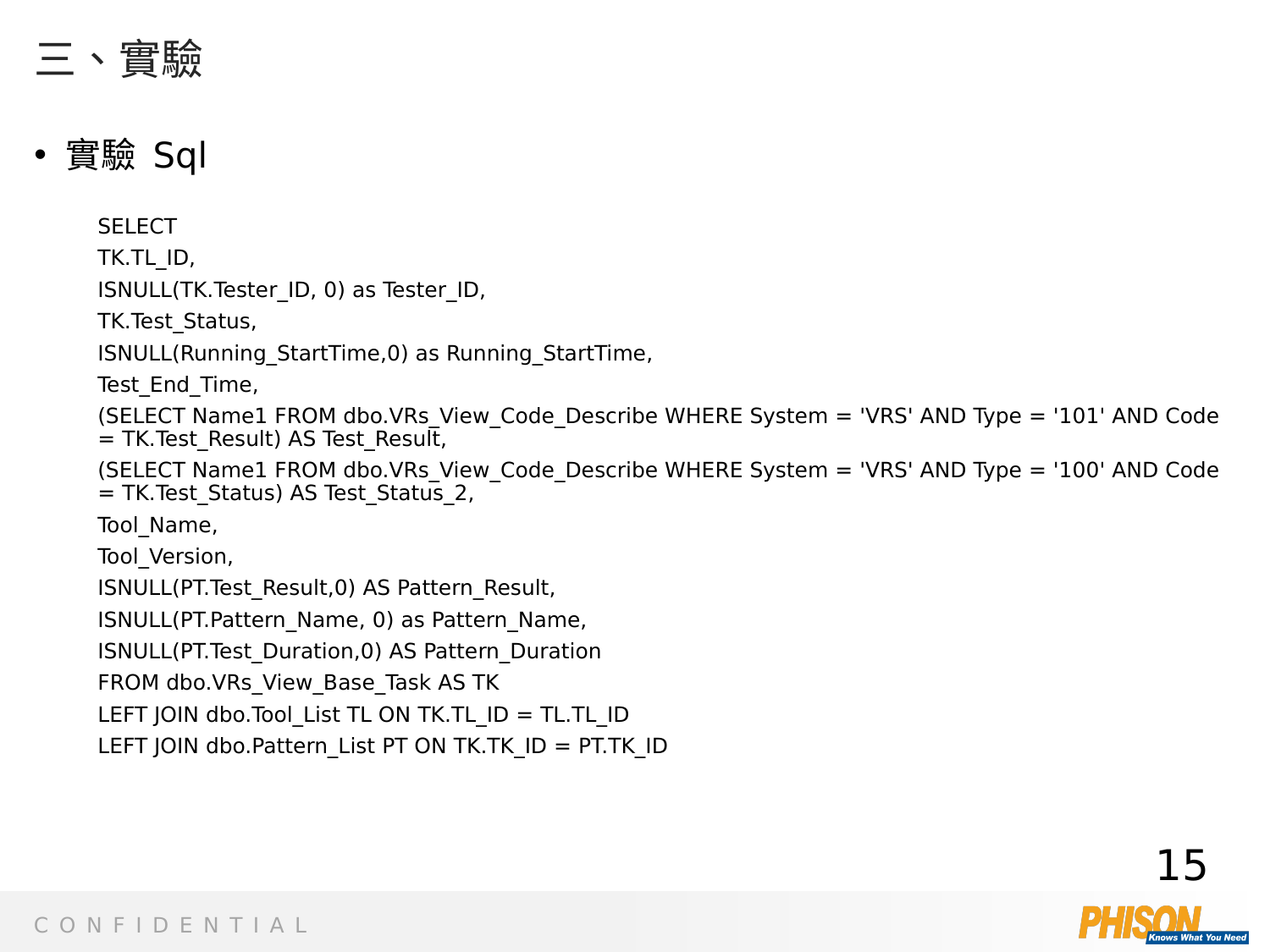

# 三、實驗
實驗 Sql

SELECT
TK.TL_ID,
ISNULL(TK.Tester_ID, 0) as Tester_ID,
TK.Test_Status,
ISNULL(Running_StartTime,0) as Running_StartTime,
Test_End_Time,
(SELECT Name1 FROM dbo.VRs_View_Code_Describe WHERE System = 'VRS' AND Type = '101' AND Code = TK.Test_Result) AS Test_Result,
(SELECT Name1 FROM dbo.VRs_View_Code_Describe WHERE System = 'VRS' AND Type = '100' AND Code = TK.Test_Status) AS Test_Status_2,
Tool_Name,
Tool_Version,
ISNULL(PT.Test_Result,0) AS Pattern_Result,
ISNULL(PT.Pattern_Name, 0) as Pattern_Name,
ISNULL(PT.Test_Duration,0) AS Pattern_Duration
FROM dbo.VRs_View_Base_Task AS TK
LEFT JOIN dbo.Tool_List TL ON TK.TL_ID = TL.TL_ID
LEFT JOIN dbo.Pattern_List PT ON TK.TK_ID = PT.TK_ID
15